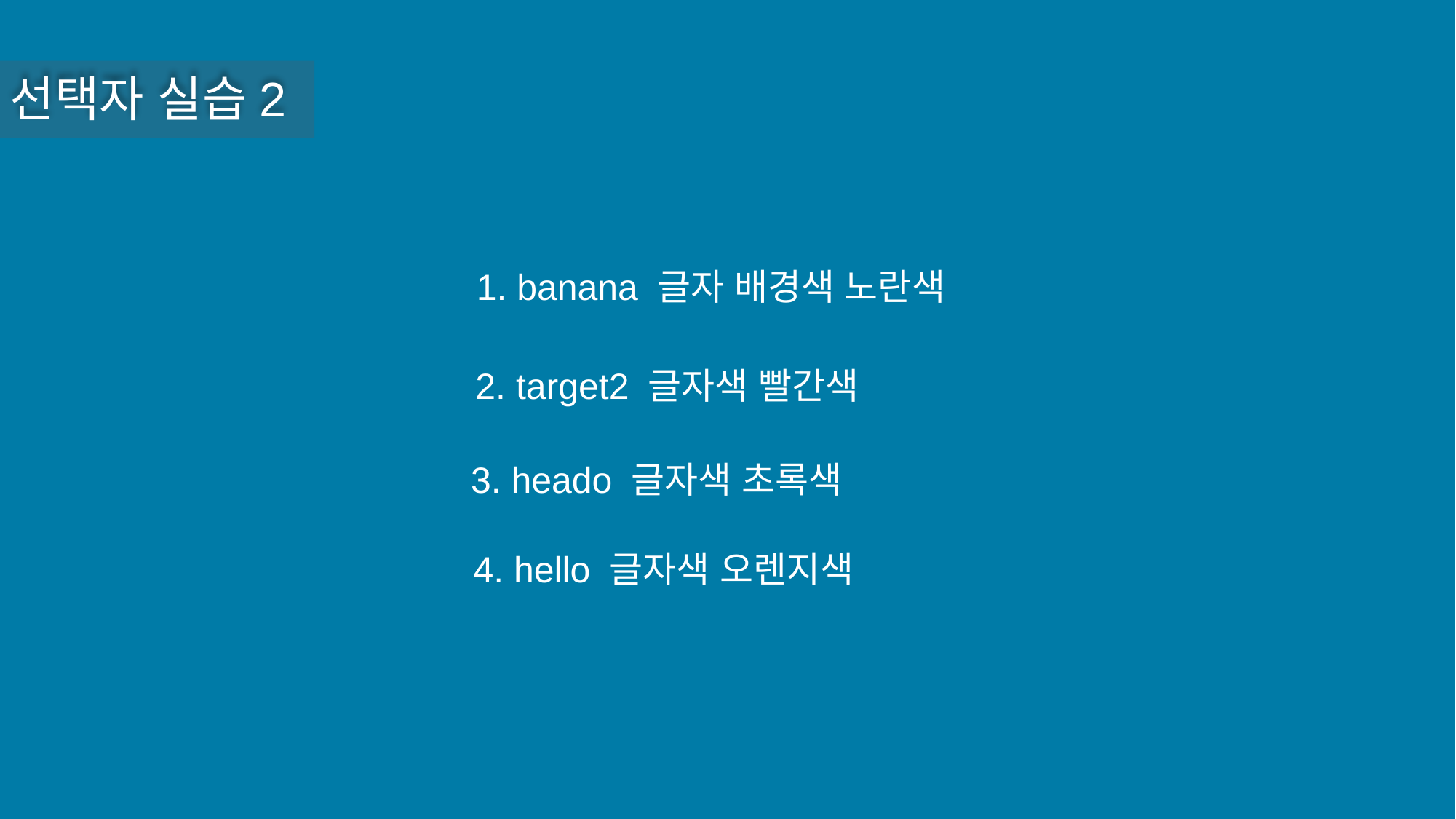

선택자 실습2
<div>
<div>
<p>
<span>banana</span>icecream
</p>
</div>
</div>
<div>
<p>
<span>apple</span>icecream
</p>
</div>

<div id="main_content">
<div>
<div>target1</div>
<p>target2</p>
</div>
<div id="section">
<div>hello</div>
<div>my</div>
<div>name</div>
<div id="intro">
is<span>heado</span>
</div>
</div>
</div>
1. banana 글자 배경색 노란색

div > div > p > span
2. target2 글자색 빨간색
3. heado 글자색 초록색
4. hello 글자색 오렌지색